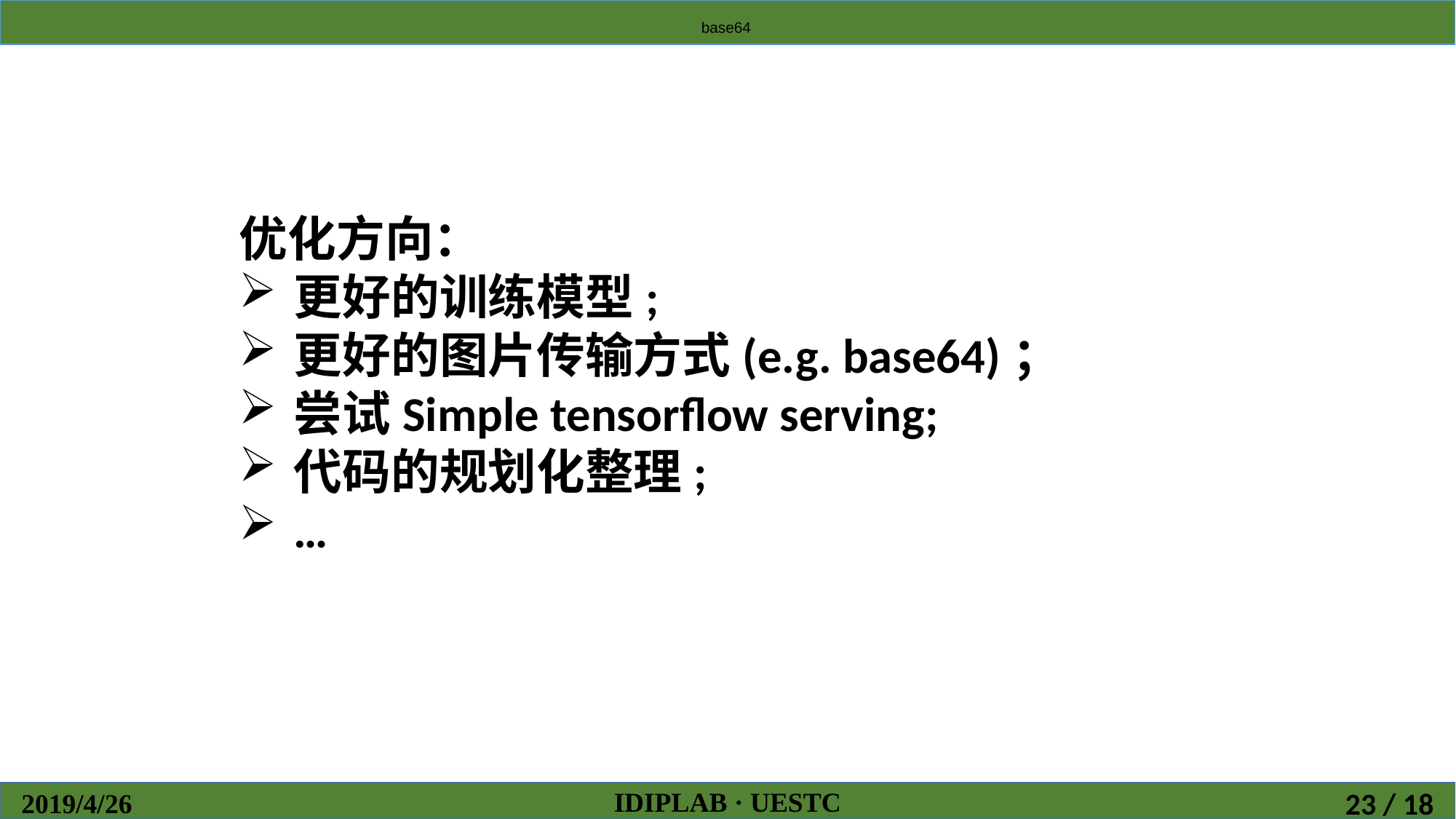

base64

优化方向：
更好的训练模型;
更好的图片传输方式(e.g. base64)；
尝试Simple tensorflow serving;
代码的规划化整理;
…

IDIPLAB · UESTC
2019/4/26
23 / 18